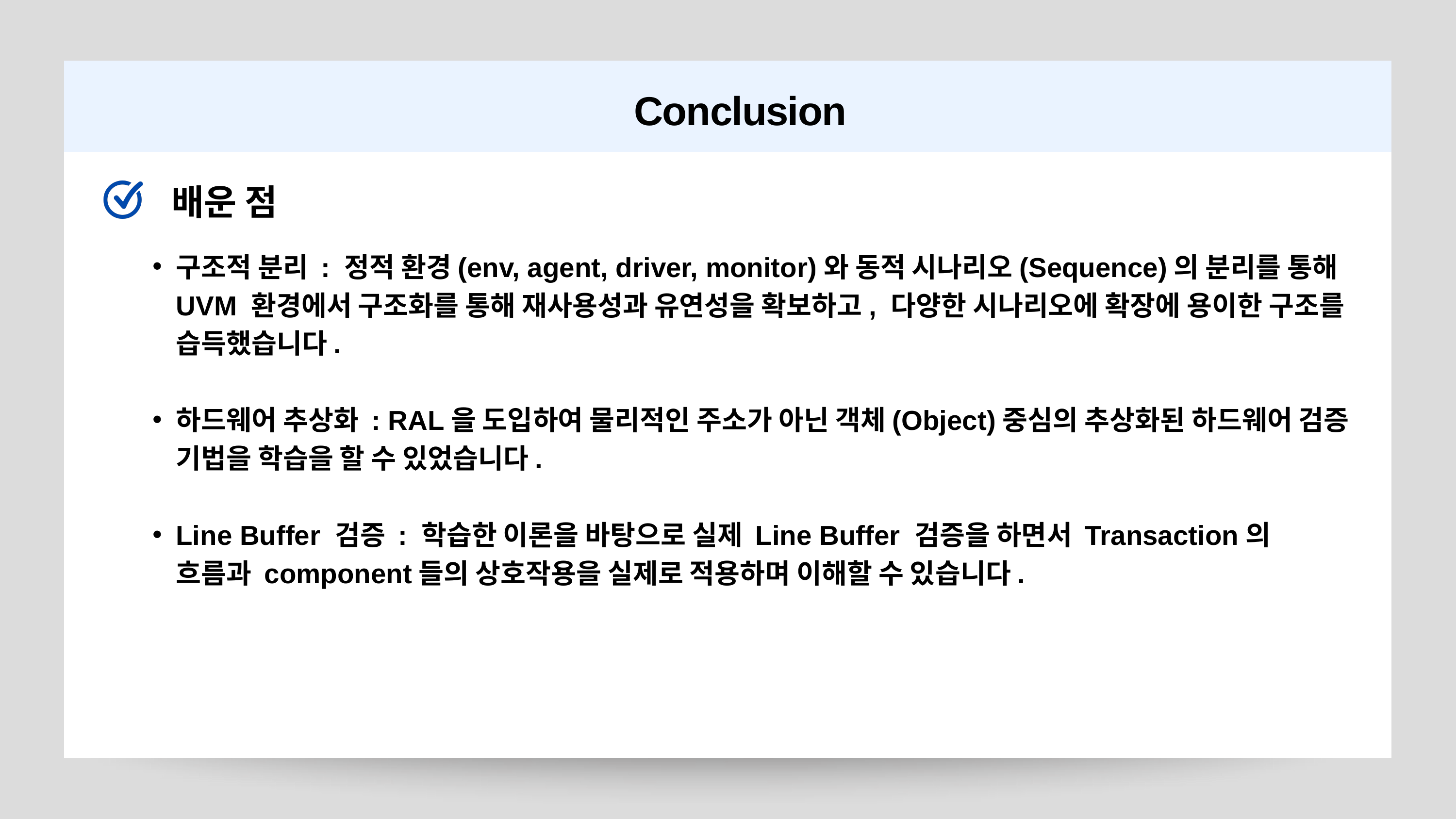

Conclusion
배운 점

구조적 분리 : 정적 환경(env, agent, driver, monitor)와 동적 시나리오(Sequence)의 분리를 통해 UVM 환경에서 구조화를 통해 재사용성과 유연성을 확보하고, 다양한 시나리오에 확장에 용이한 구조를 습득했습니다.

하드웨어 추상화 : RAL을 도입하여 물리적인 주소가 아닌 객체(Object)중심의 추상화된 하드웨어 검증 기법을 학습을 할 수 있었습니다.

Line Buffer 검증 : 학습한 이론을 바탕으로 실제 Line Buffer 검증을 하면서 Transaction의 흐름과 component들의 상호작용을 실제로 적용하며 이해할 수 있습니다.